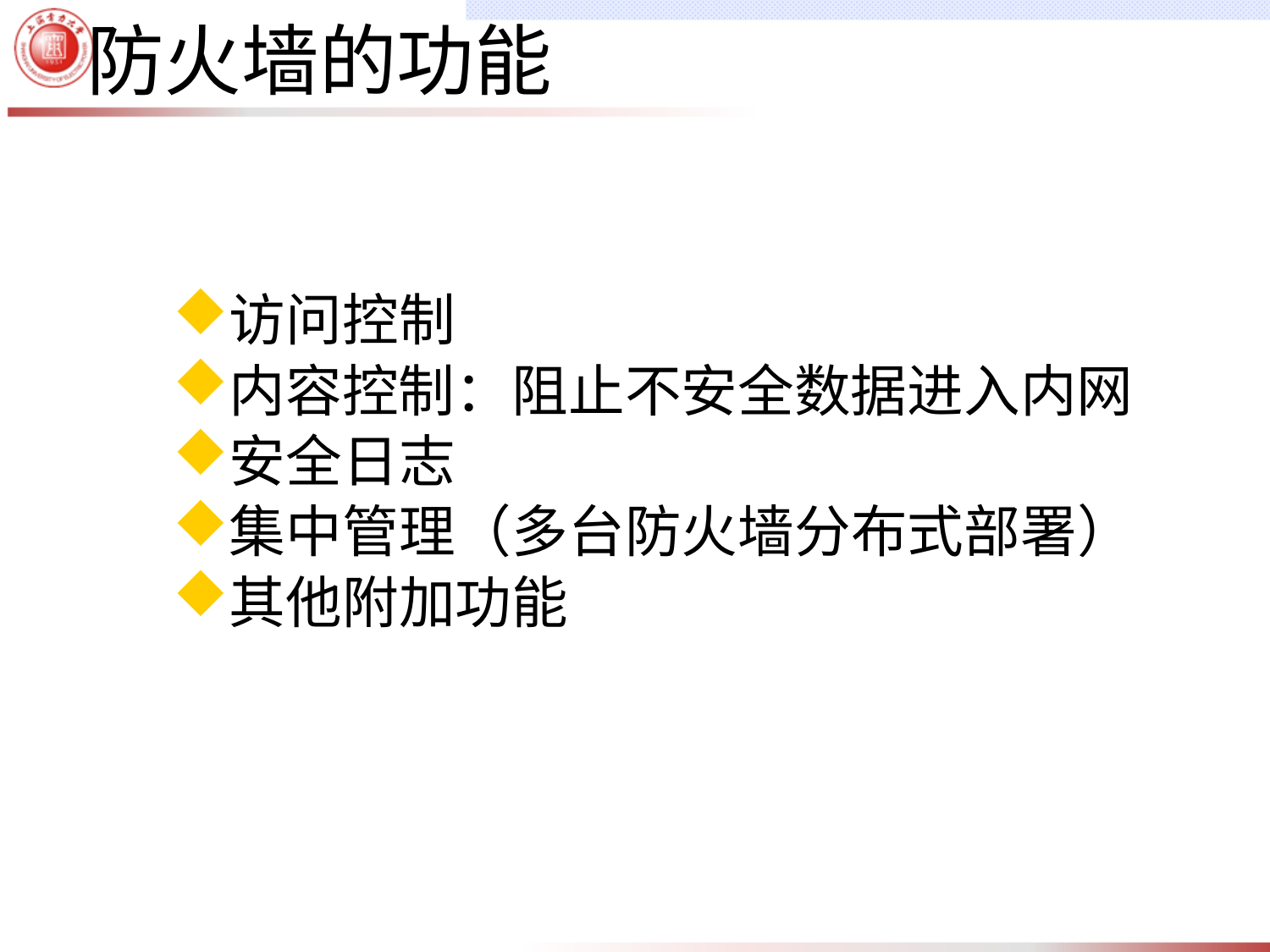

防火墙的功能
访问控制
内容控制：阻止不安全数据进入内网
安全日志
集中管理（多台防火墙分布式部署）
其他附加功能